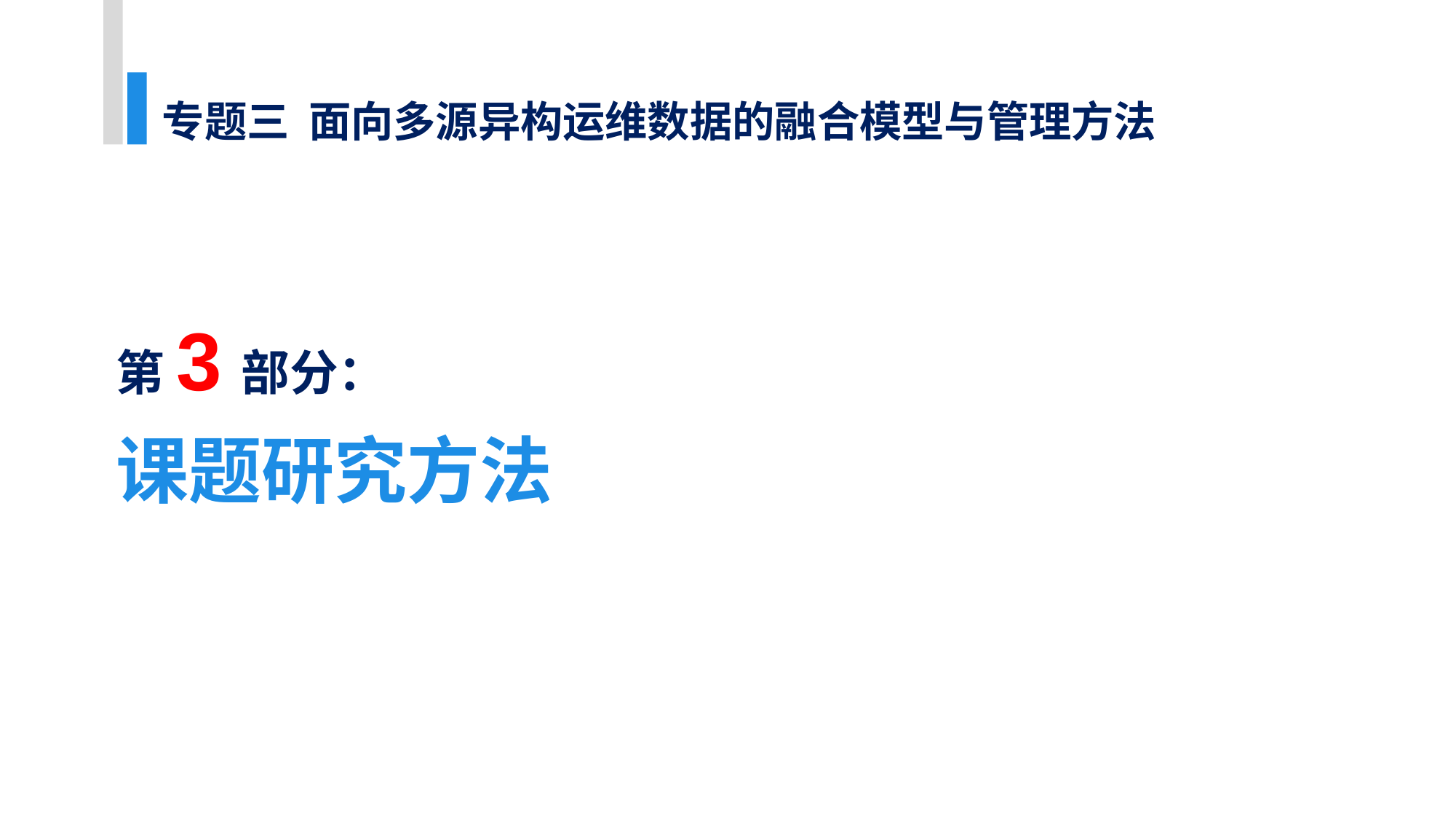

专题三  面向多源异构运维数据的融合模型与管理方法
第3部分：
课题研究方法